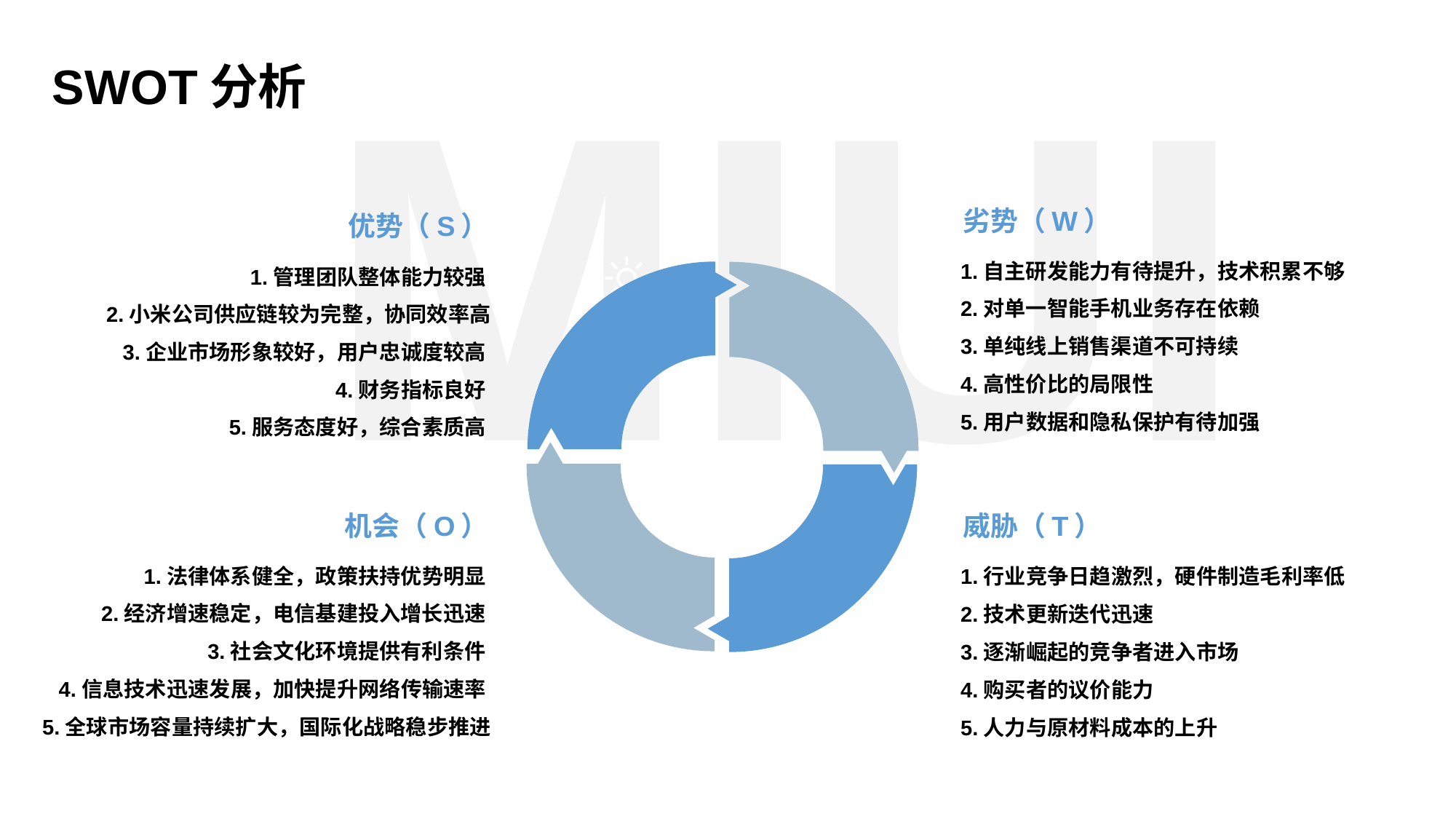

MIUI
SWOT分析
劣势（W）
优势（S）
1.自主研发能力有待提升，技术积累不够
2.对单一智能手机业务存在依赖
3.单纯线上销售渠道不可持续
4.高性价比的局限性
5.用户数据和隐私保护有待加强
1.管理团队整体能力较强
2.小米公司供应链较为完整，协同效率高
 3.企业市场形象较好，用户忠诚度较高
4.财务指标良好
5.服务态度好，综合素质高

MIUI

机会（O）
威胁（T）
1.法律体系健全，政策扶持优势明显
2.经济增速稳定，电信基建投入增长迅速
3.社会文化环境提供有利条件
4.信息技术迅速发展，加快提升网络传输速率
5.全球市场容量持续扩大，国际化战略稳步推进
1.行业竞争日趋激烈，硬件制造毛利率低
2.技术更新迭代迅速
3.逐渐崛起的竞争者进入市场
4.购买者的议价能力
5.人力与原材料成本的上升